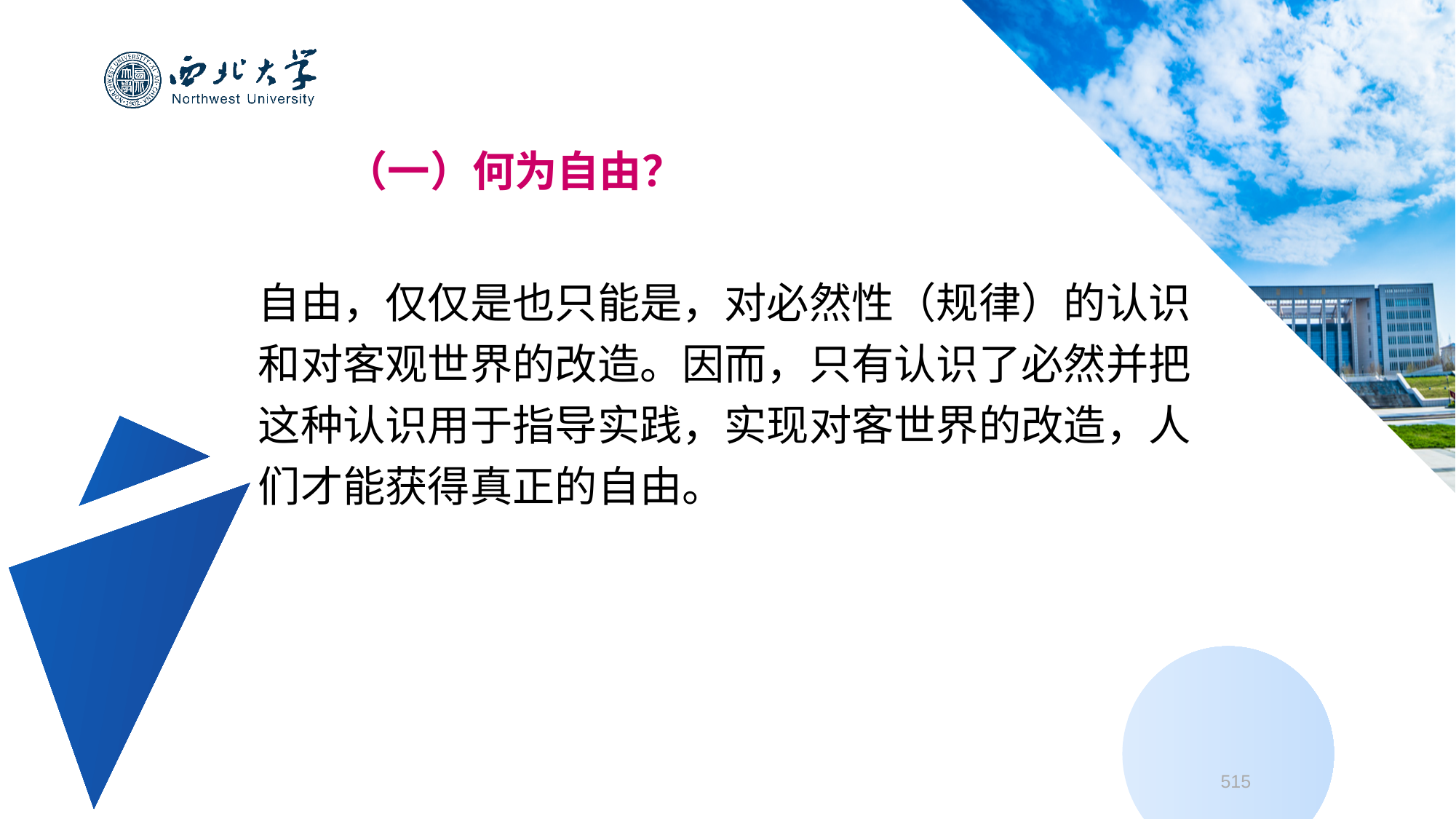

（一）何为自由？
自由，仅仅是也只能是，对必然性（规律）的认识
和对客观世界的改造。因而，只有认识了必然并把
这种认识用于指导实践，实现对客世界的改造，人
们才能获得真正的自由。

515